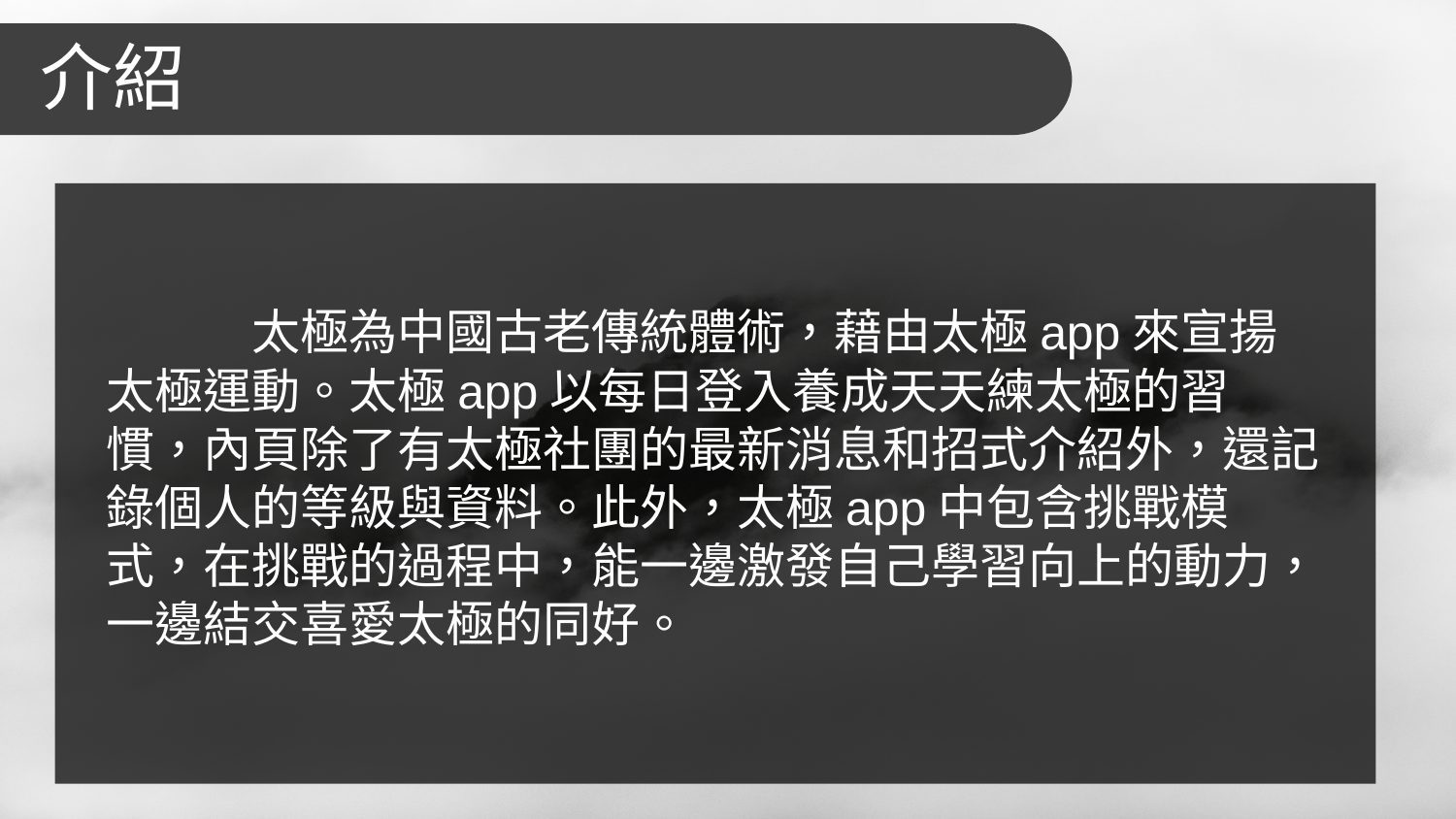

介紹

	太極為中國古老傳統體術，藉由太極app來宣揚太極運動。太極app以每日登入養成天天練太極的習慣，內頁除了有太極社團的最新消息和招式介紹外，還記錄個人的等級與資料。此外，太極app中包含挑戰模式，在挑戰的過程中，能一邊激發自己學習向上的動力，一邊結交喜愛太極的同好。